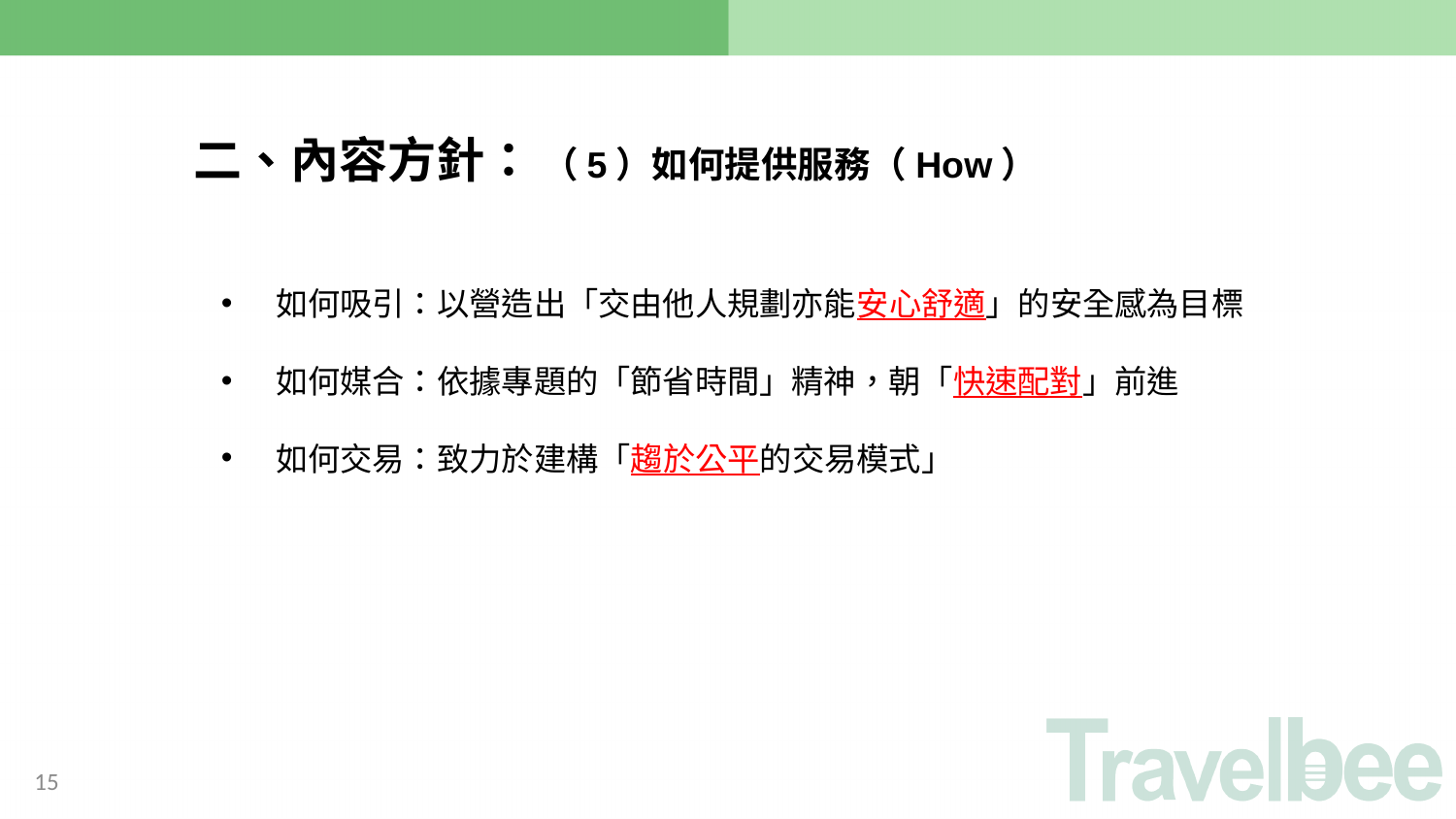

二、內容方針： （5）如何提供服務（How）
如何吸引：以營造出「交由他人規劃亦能安心舒適」的安全感為目標
如何媒合：依據專題的「節省時間」精神，朝「快速配對」前進
如何交易：致力於建構「趨於公平的交易模式」

15